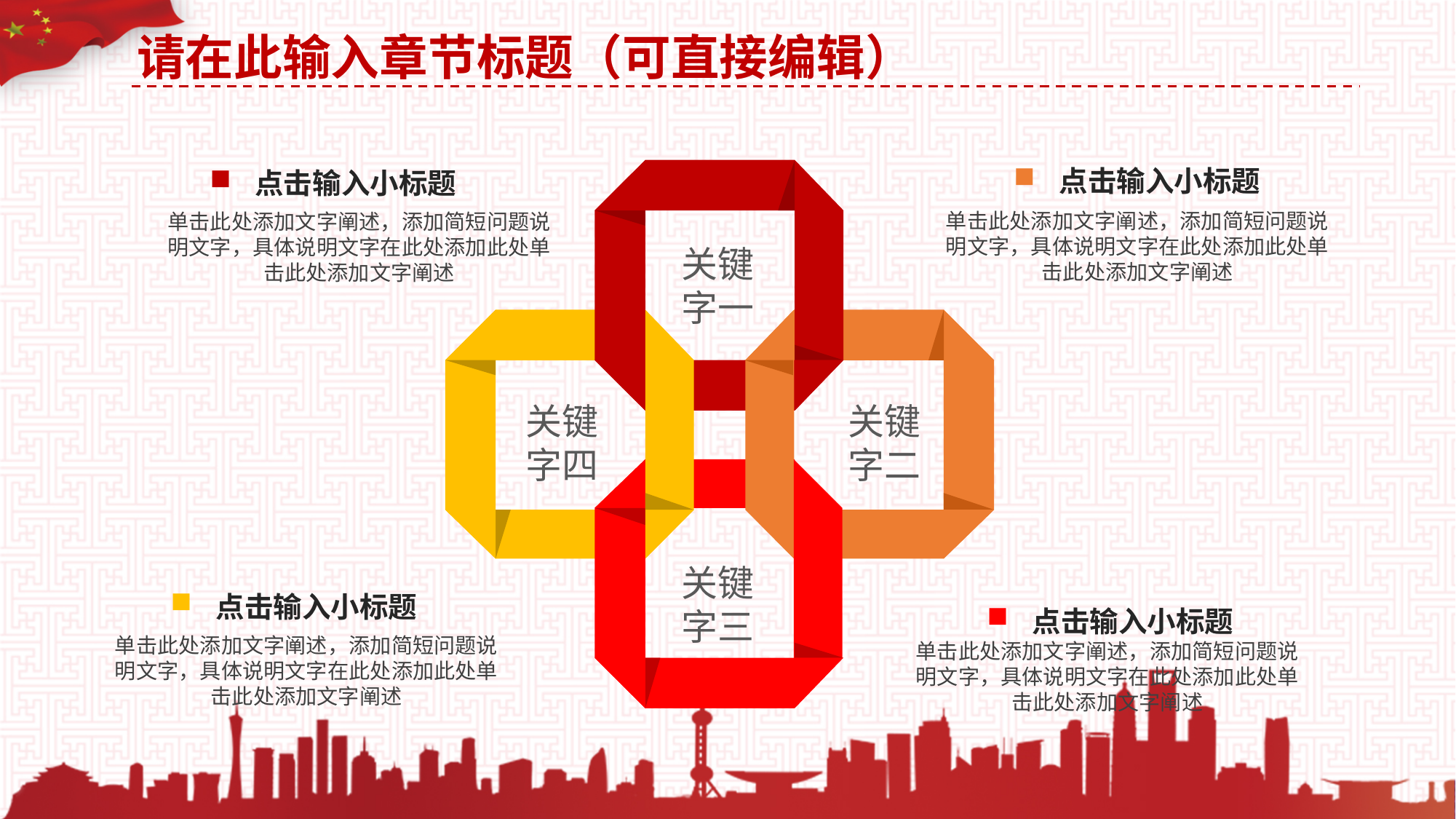

点击输入小标题
点击输入小标题

单击此处添加文字阐述，添加简短问题说明文字，具体说明文字在此处添加此处单击此处添加文字阐述
单击此处添加文字阐述，添加简短问题说明文字，具体说明文字在此处添加此处单击此处添加文字阐述
关键
字一
关键
字二
关键
字四
关键
字三
点击输入小标题
点击输入小标题
单击此处添加文字阐述，添加简短问题说明文字，具体说明文字在此处添加此处单击此处添加文字阐述
单击此处添加文字阐述，添加简短问题说明文字，具体说明文字在此处添加此处单击此处添加文字阐述